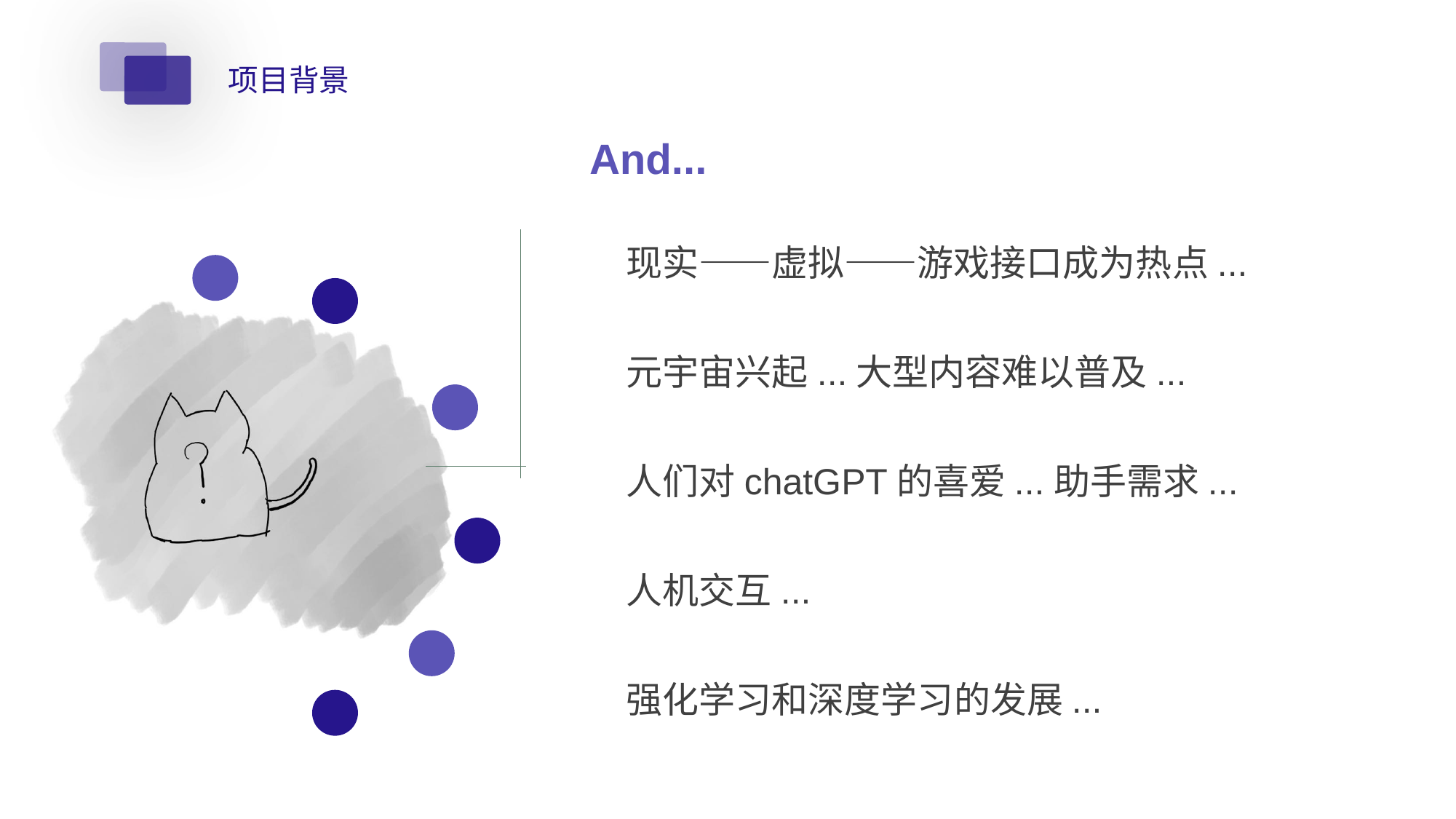

项目背景
And...
现实——虚拟——游戏接口成为热点...

元宇宙兴起...大型内容难以普及...

人们对chatGPT的喜爱...助手需求...

人机交互...

强化学习和深度学习的发展...